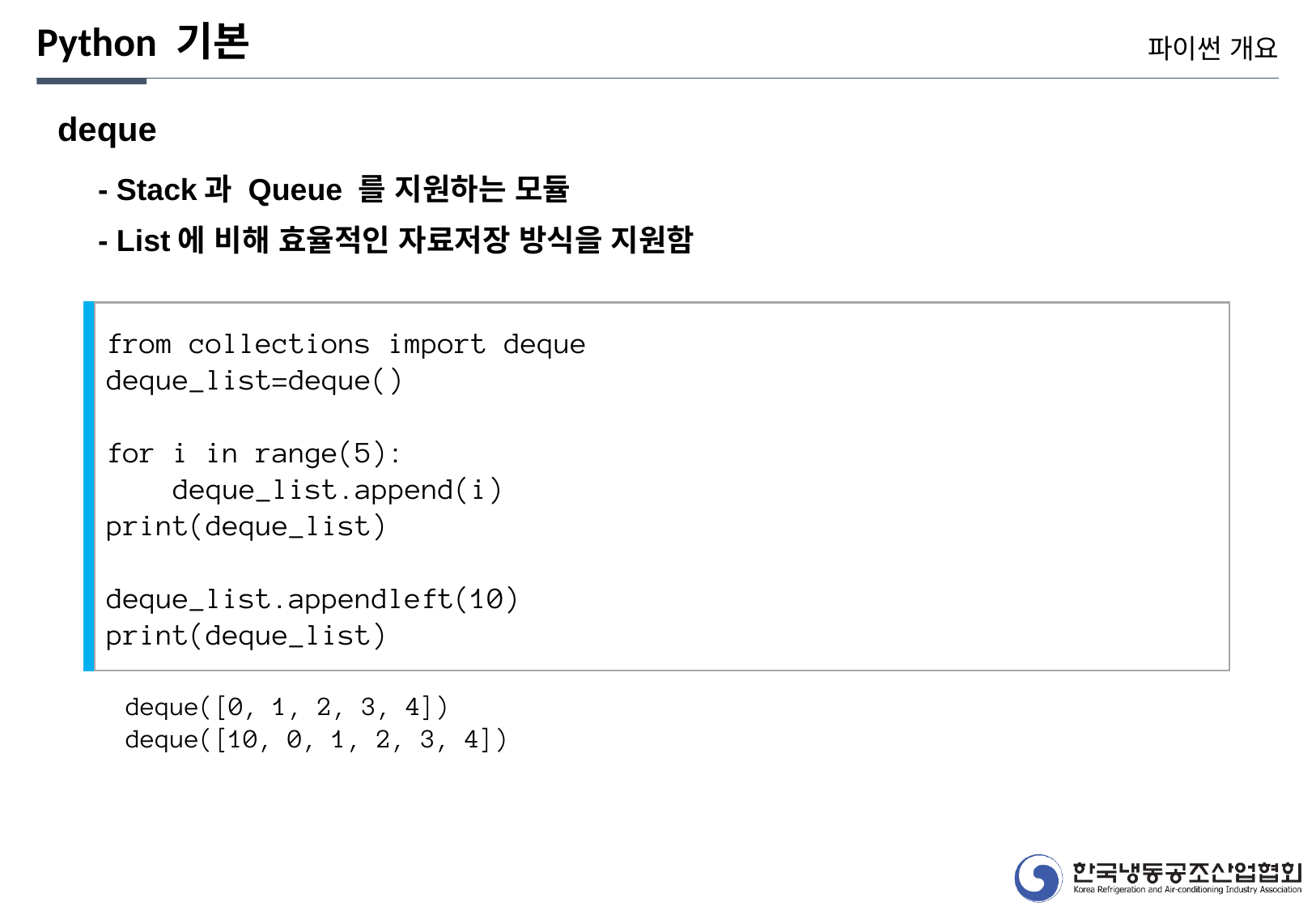

Python 기본
파이썬 개요
deque
- Stack과 Queue 를 지원하는 모듈
- List에 비해 효율적인 자료저장 방식을 지원함

from collections import deque
deque_list=deque()

for i in range(5):
    deque_list.append(i)
print(deque_list)

deque_list.appendleft(10)
print(deque_list)
deque([0, 1, 2, 3, 4])
deque([10, 0, 1, 2, 3, 4])